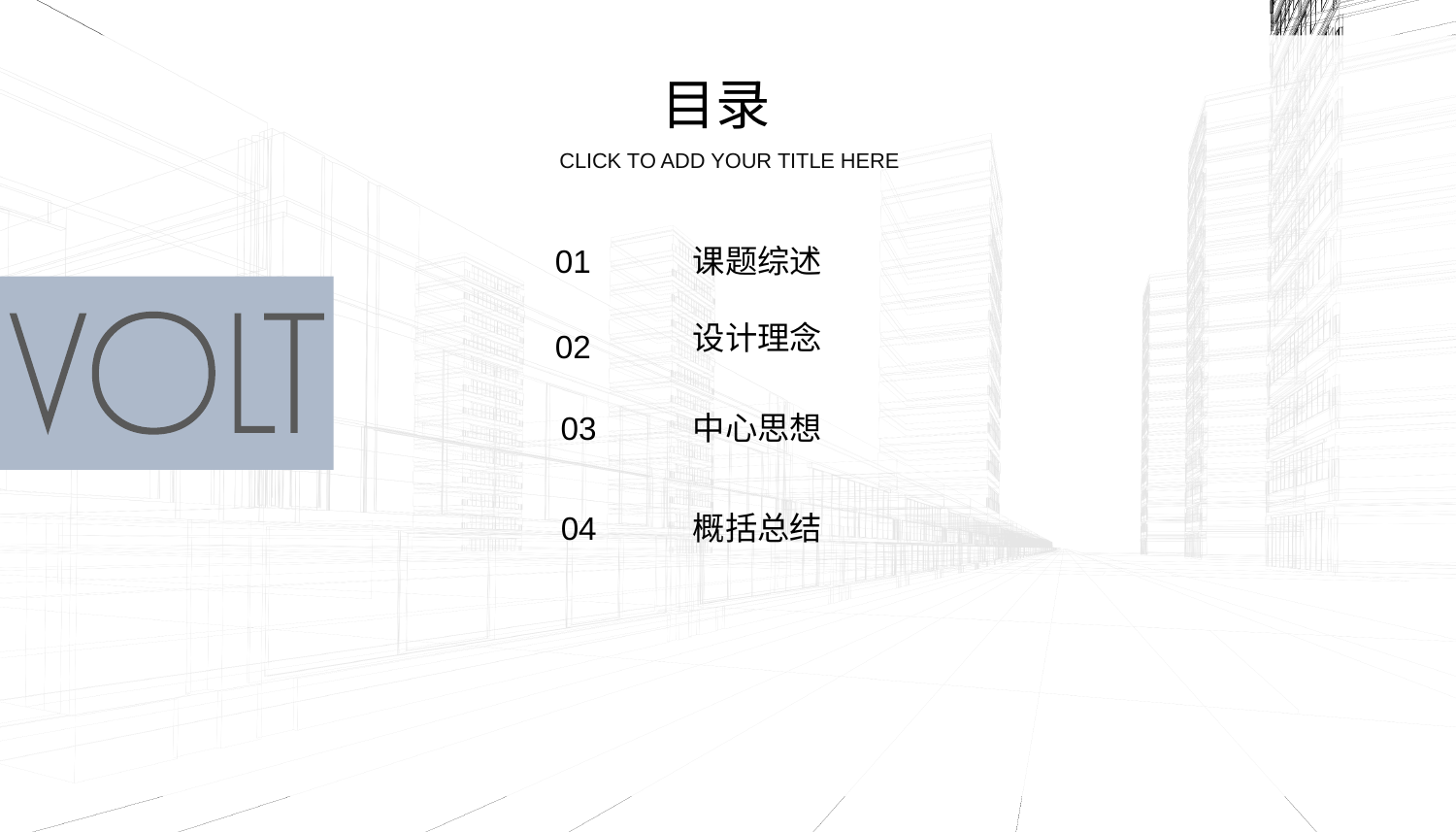

目录
CLICK TO ADD YOUR TITLE HERE
01
课题综述

设计理念

02
03
中心思想
04
概括总结